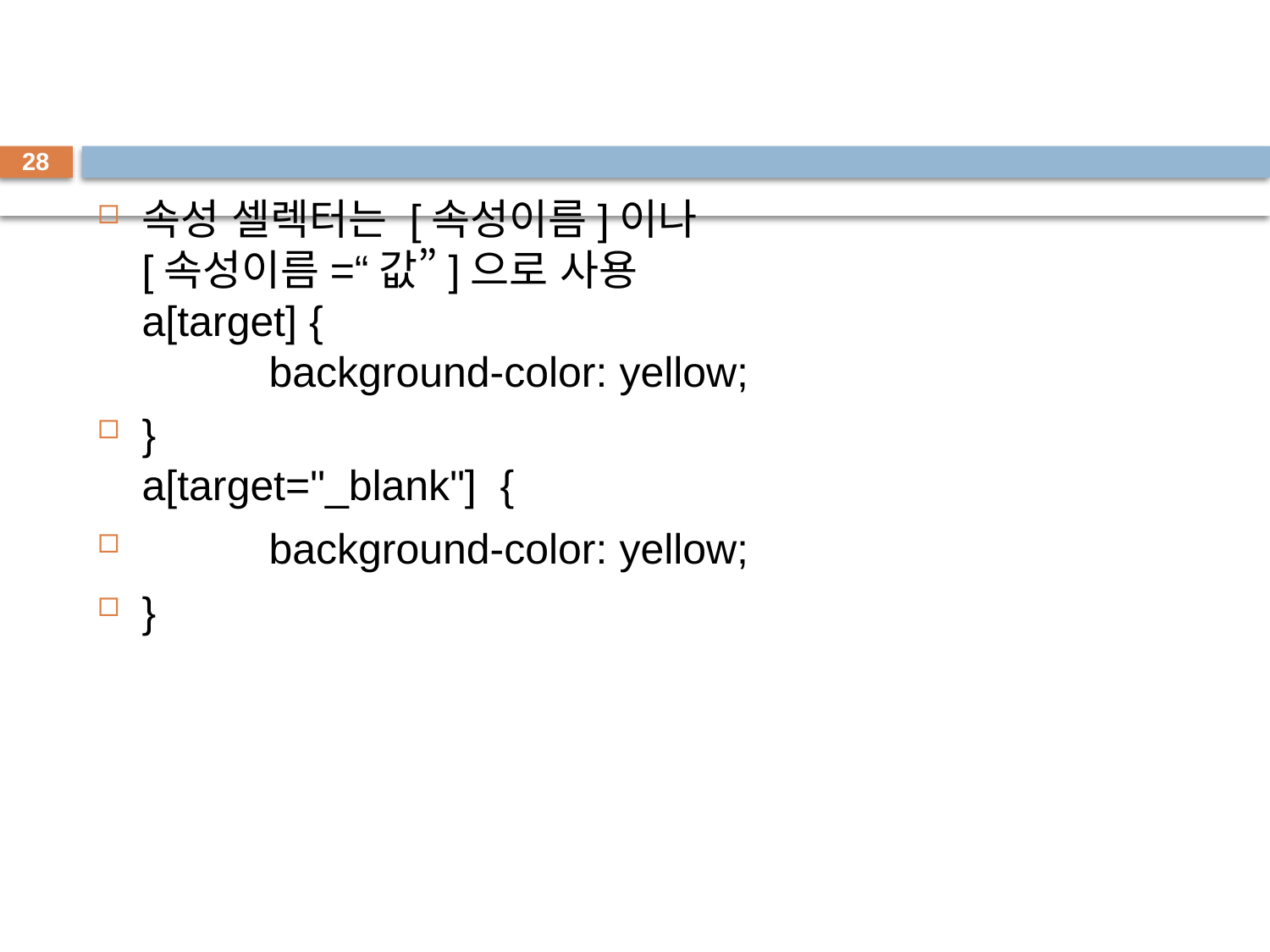

#
28
속성 셀렉터는 [속성이름]이나
[속성이름=“값”]으로 사용
a[target] {
	background-color: yellow;
}
a[target="_blank"]  {
 	background-color: yellow;
}